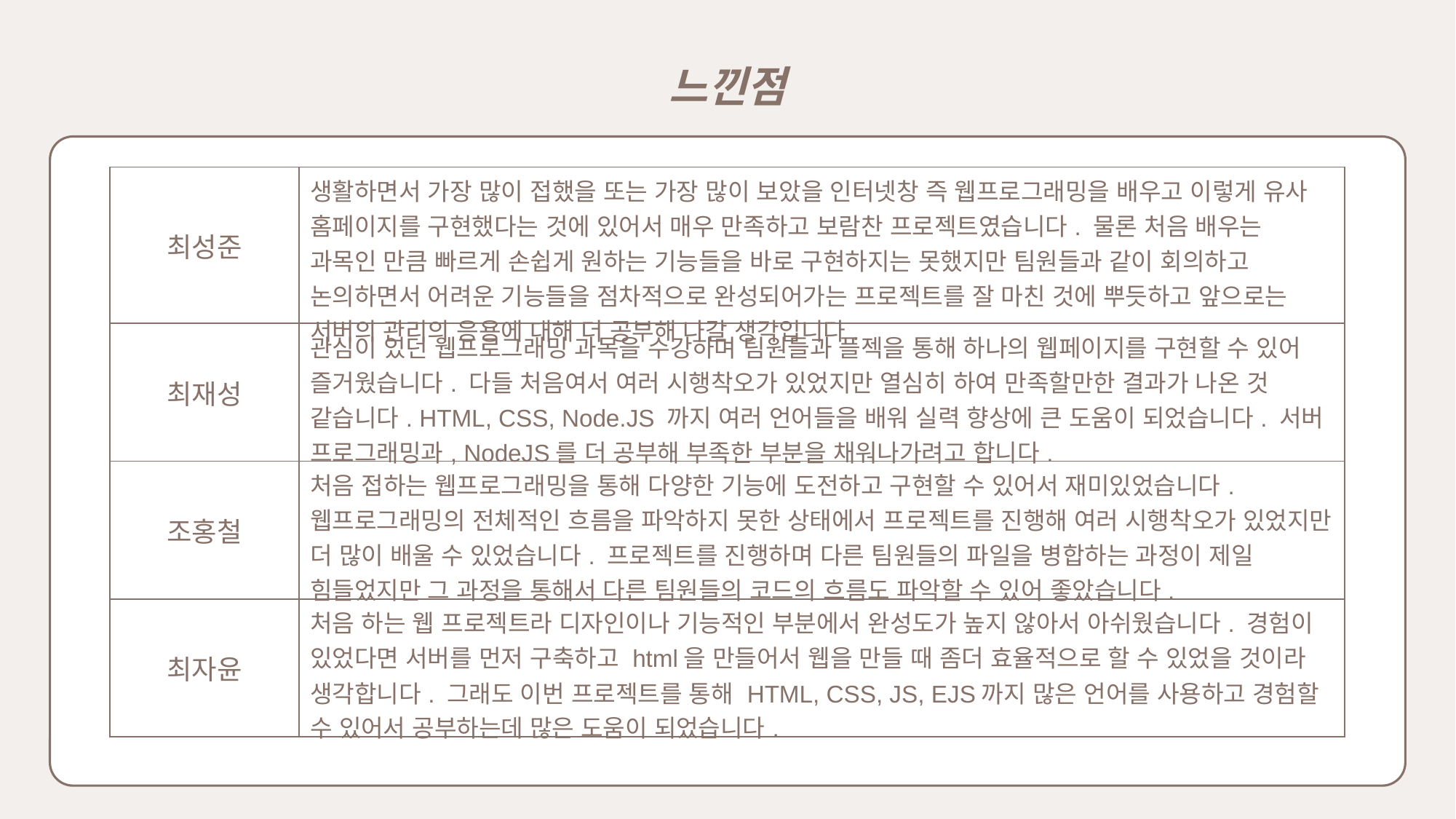

느낀점

| 최성준 | 생활하면서 가장 많이 접했을 또는 가장 많이 보았을 인터넷창 즉 웹프로그래밍을 배우고 이렇게 유사 홈페이지를 구현했다는 것에 있어서 매우 만족하고 보람찬 프로젝트였습니다. 물론 처음 배우는 과목인 만큼 빠르게 손쉽게 원하는 기능들을 바로 구현하지는 못했지만 팀원들과 같이 회의하고 논의하면서 어려운 기능들을 점차적으로 완성되어가는 프로젝트를 잘 마친 것에 뿌듯하고 앞으로는 서버의 관리의 응용에 대해 더 공부해 나갈 생각입니다. |
| --- | --- |
| 최재성 | 관심이 있던 웹프로그래밍 과목을 수강하며 팀원들과 플젝을 통해 하나의 웹페이지를 구현할 수 있어 즐거웠습니다. 다들 처음여서 여러 시행착오가 있었지만 열심히 하여 만족할만한 결과가 나온 것 같습니다. HTML, CSS, Node.JS 까지 여러 언어들을 배워 실력 향상에 큰 도움이 되었습니다. 서버 프로그래밍과, NodeJS를 더 공부해 부족한 부분을 채워나가려고 합니다. |
| 조홍철 | 처음 접하는 웹프로그래밍을 통해 다양한 기능에 도전하고 구현할 수 있어서 재미있었습니다. 웹프로그래밍의 전체적인 흐름을 파악하지 못한 상태에서 프로젝트를 진행해 여러 시행착오가 있었지만 더 많이 배울 수 있었습니다. 프로젝트를 진행하며 다른 팀원들의 파일을 병합하는 과정이 제일 힘들었지만 그 과정을 통해서 다른 팀원들의 코드의 흐름도 파악할 수 있어 좋았습니다. |
| 최자윤 | 처음 하는 웹 프로젝트라 디자인이나 기능적인 부분에서 완성도가 높지 않아서 아쉬웠습니다. 경험이 있었다면 서버를 먼저 구축하고 html을 만들어서 웹을 만들 때 좀더 효율적으로 할 수 있었을 것이라 생각합니다. 그래도 이번 프로젝트를 통해 HTML, CSS, JS, EJS까지 많은 언어를 사용하고 경험할 수 있어서 공부하는데 많은 도움이 되었습니다. |
|  |
| --- |